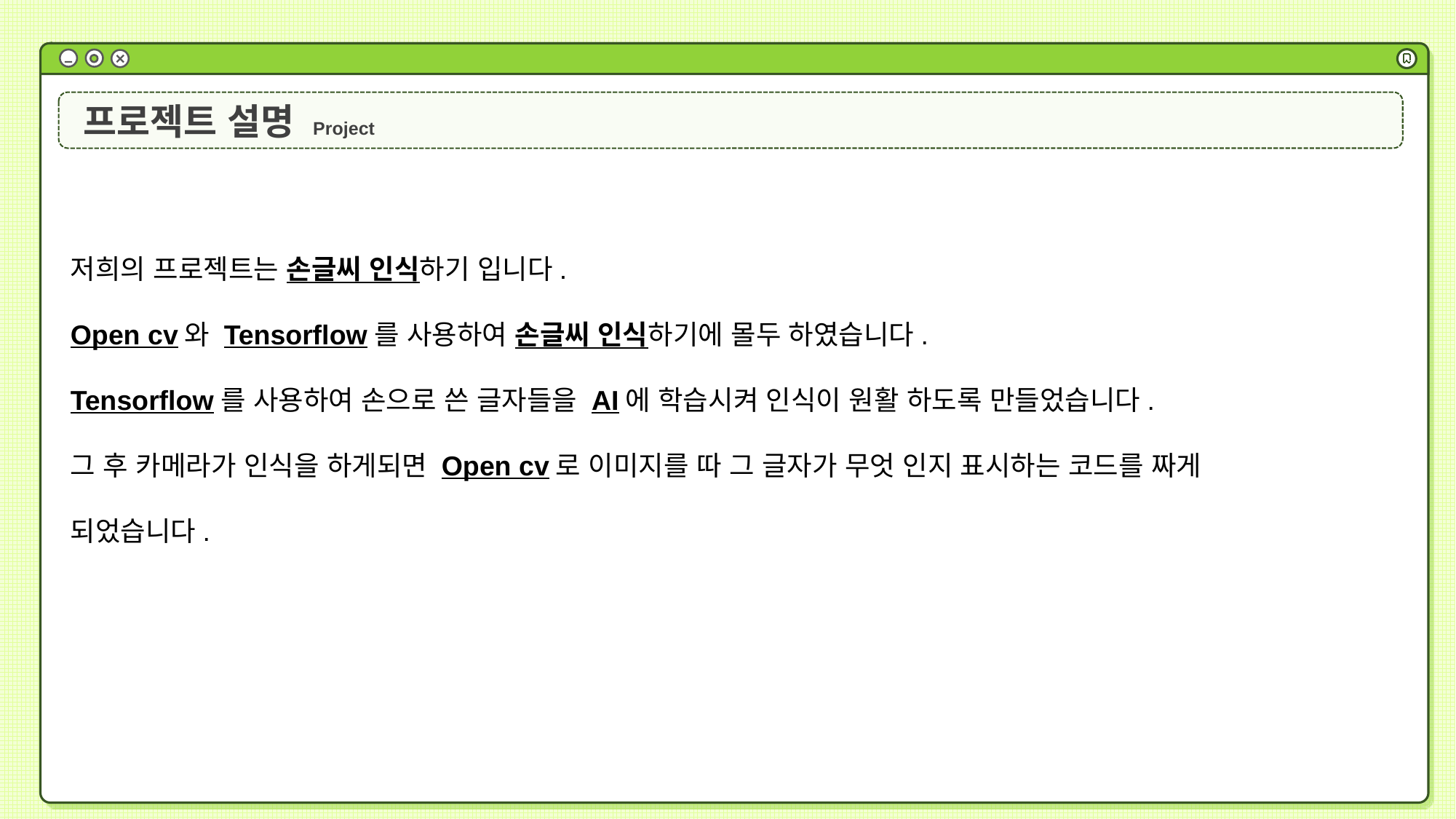

프로젝트 설명 Project
저희의 프로젝트는 손글씨 인식하기 입니다.

Open cv와 Tensorflow를 사용하여 손글씨 인식하기에 몰두 하였습니다.

Tensorflow를 사용하여 손으로 쓴 글자들을 AI에 학습시켜 인식이 원활 하도록 만들었습니다.

그 후 카메라가 인식을 하게되면 Open cv로 이미지를 따 그 글자가 무엇 인지 표시하는 코드를 짜게

되었습니다.